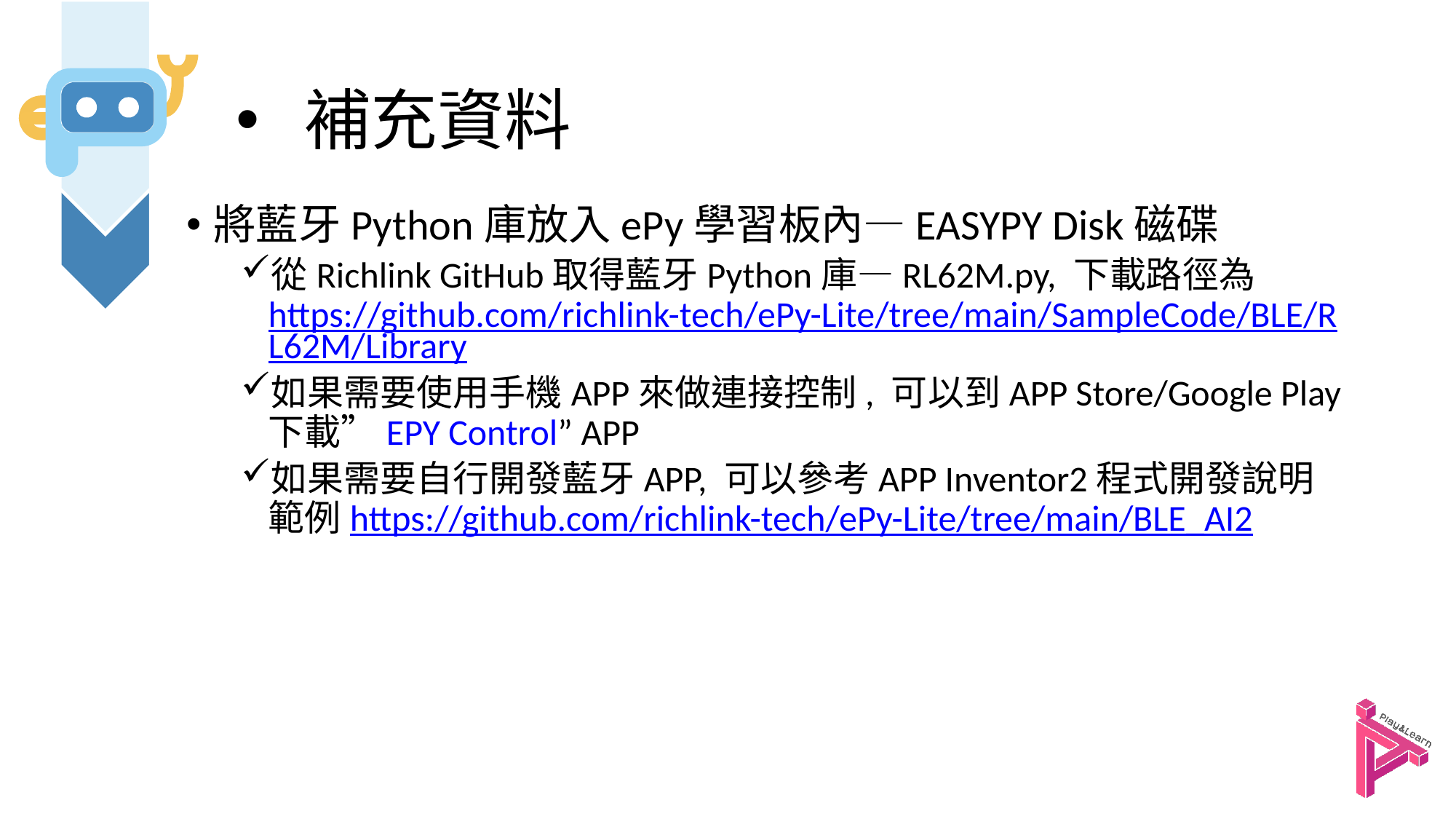

# 補充資料
將藍牙Python庫放入ePy學習板內—EASYPY Disk磁碟
從Richlink GitHub取得藍牙Python庫—RL62M.py, 下載路徑為https://github.com/richlink-tech/ePy-Lite/tree/main/SampleCode/BLE/RL62M/Library
如果需要使用手機APP來做連接控制, 可以到APP Store/Google Play下載”EPY Control” APP
如果需要自行開發藍牙APP, 可以參考APP Inventor2程式開發說明範例https://github.com/richlink-tech/ePy-Lite/tree/main/BLE_AI2